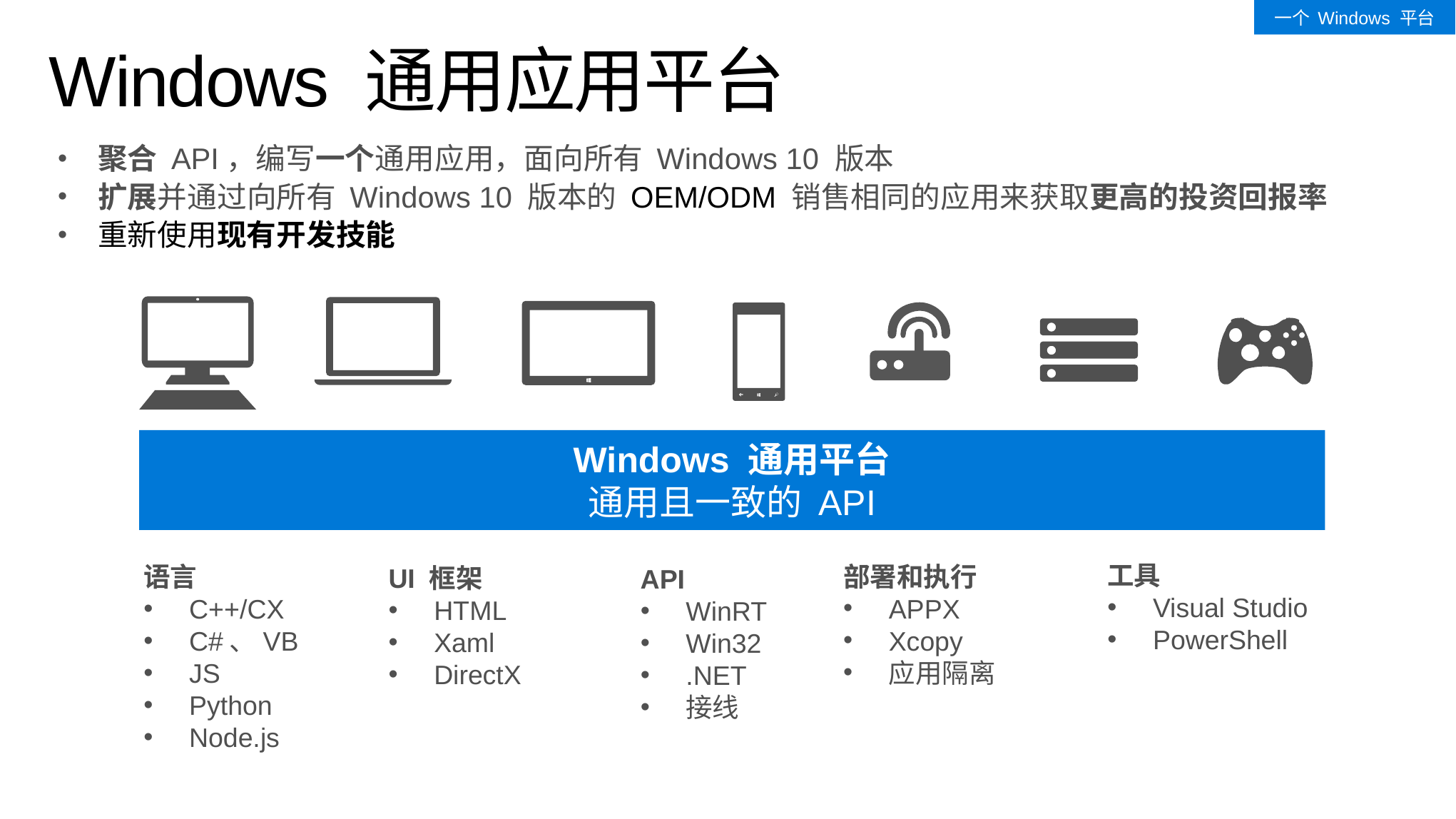

一个 Windows 平台
# Windows 通用应用平台
聚合 API，编写一个通用应用，面向所有 Windows 10 版本
扩展并通过向所有 Windows 10 版本的 OEM/ODM 销售相同的应用来获取更高的投资回报率
重新使用现有开发技能

Windows 通用平台
通用且一致的 API
工具
Visual Studio
PowerShell
部署和执行
APPX
Xcopy
应用隔离
语言
C++/CX
C#、VB
JS
Python
Node.js
UI 框架
HTML
Xaml
DirectX
API
WinRT
Win32
.NET
接线